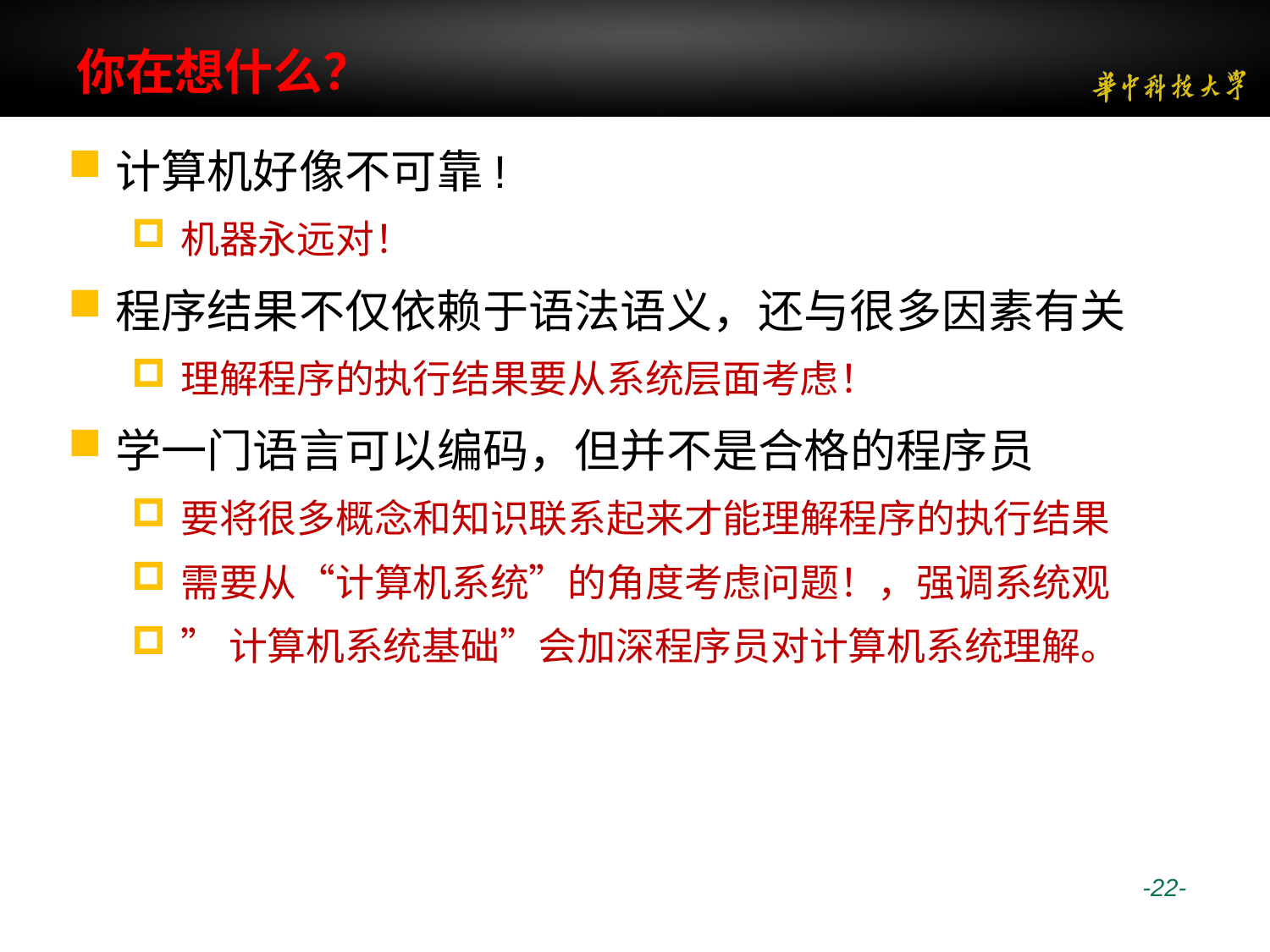

# 你在想什么？
计算机好像不可靠!
机器永远对！
程序结果不仅依赖于语法语义，还与很多因素有关
理解程序的执行结果要从系统层面考虑！
学一门语言可以编码，但并不是合格的程序员
要将很多概念和知识联系起来才能理解程序的执行结果
需要从“计算机系统”的角度考虑问题！，强调系统观
”计算机系统基础”会加深程序员对计算机系统理解。

 -22-